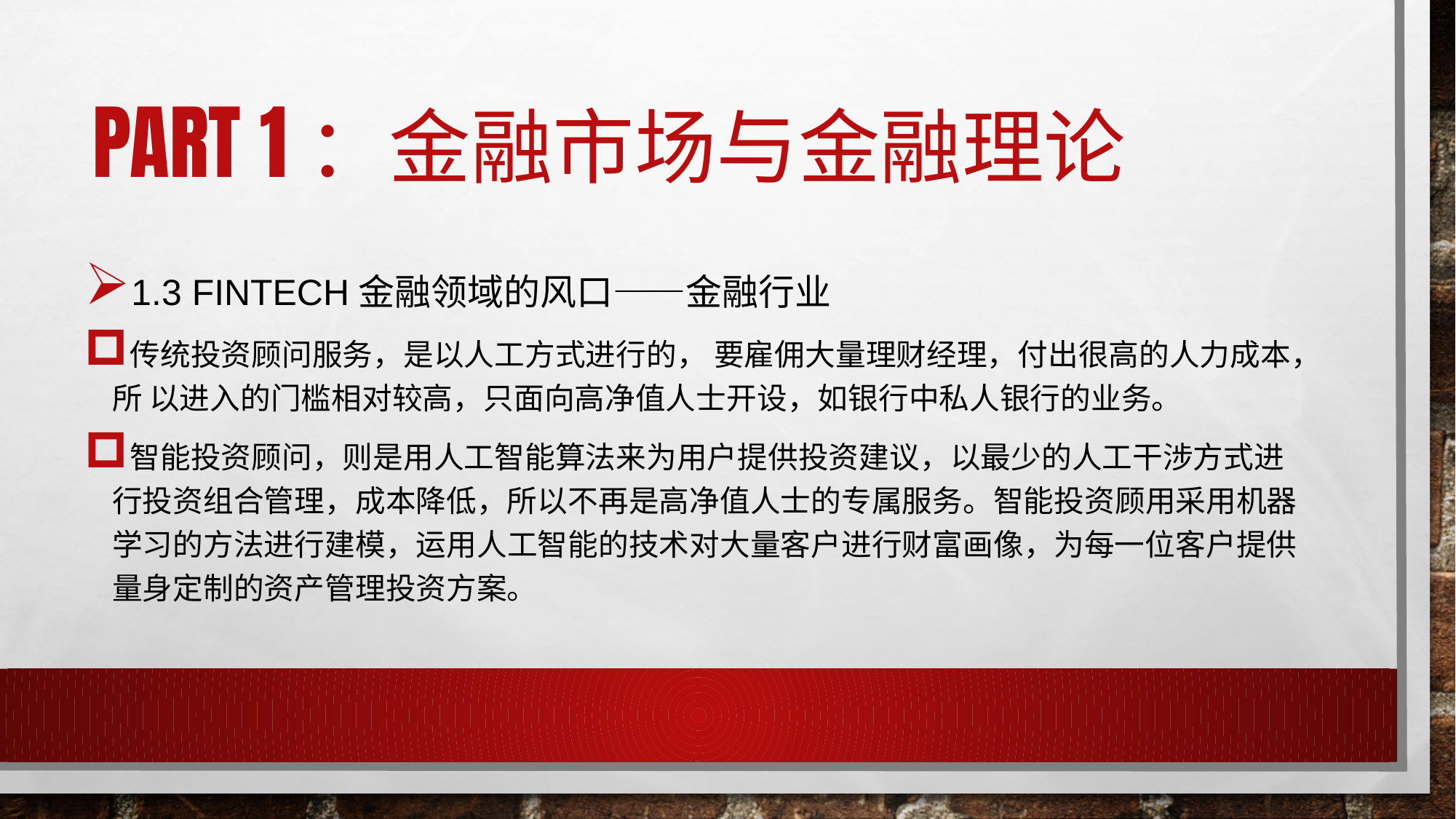

# Part 1：金融市场与金融理论
1.3 Fintech金融领域的风口——金融行业
传统投资顾问服务，是以人工方式进行的， 要雇佣大量理财经理，付出很⾼的⼈力成本，所 以进⼊的门槛相对较高，只面向高净值人士开设，如银行中私⼈银行的业务。
智能投资顾问，则是用人工智能算法来为用户提供投资建议，以最少的人工干涉⽅式进⾏投资组合管理，成本降低，所以不再是高净值人士的专属服务。智能投资顾用采用机器学习的方法进行建模，运用人工智能的技术对大量客户进行财富画像，为每⼀位客户提供量⾝定制的资产管理投资方案。